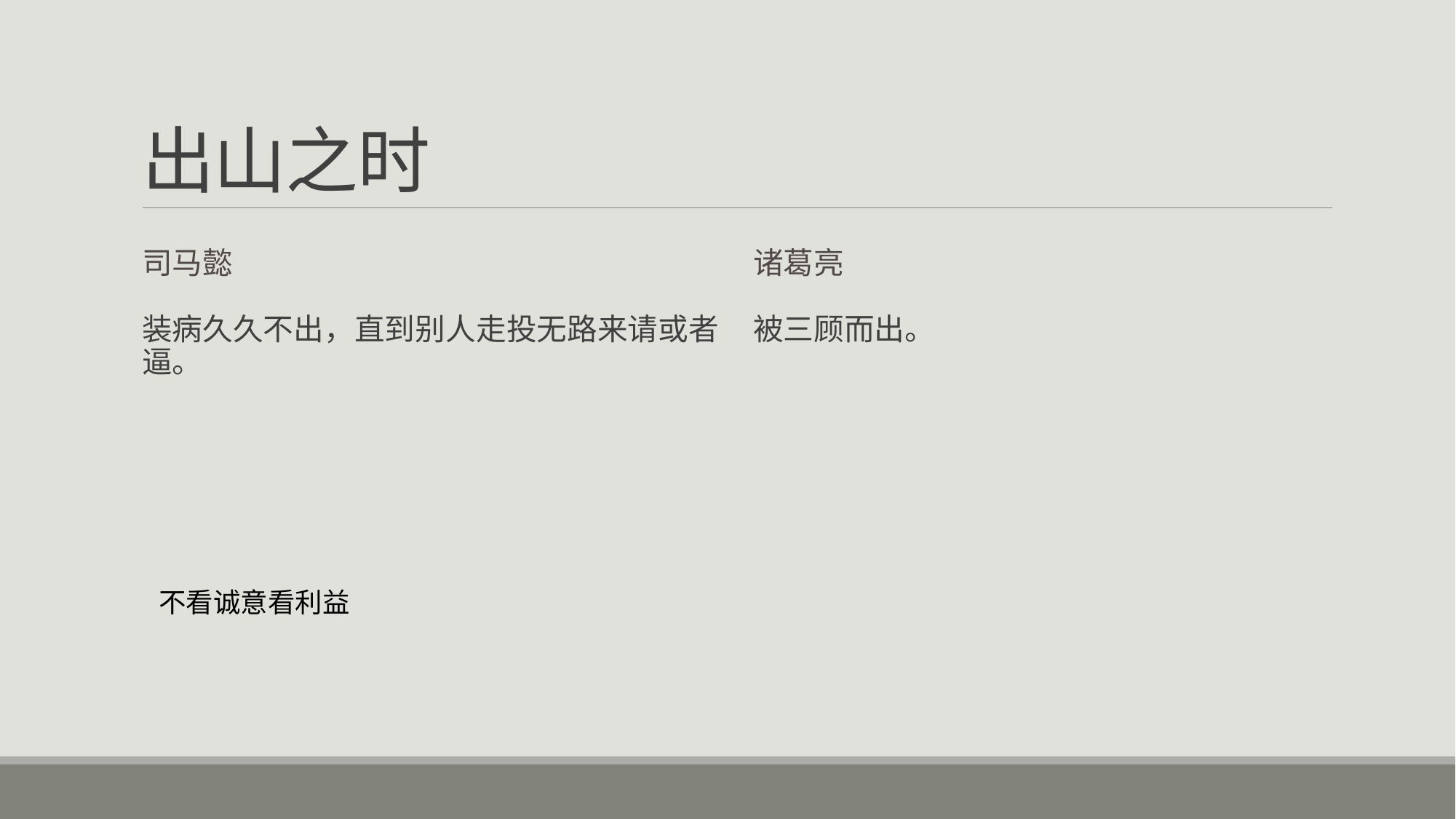

# 出山之时
司马懿
诸葛亮
装病久久不出，直到别人走投无路来请或者逼。
被三顾而出。
不看诚意看利益